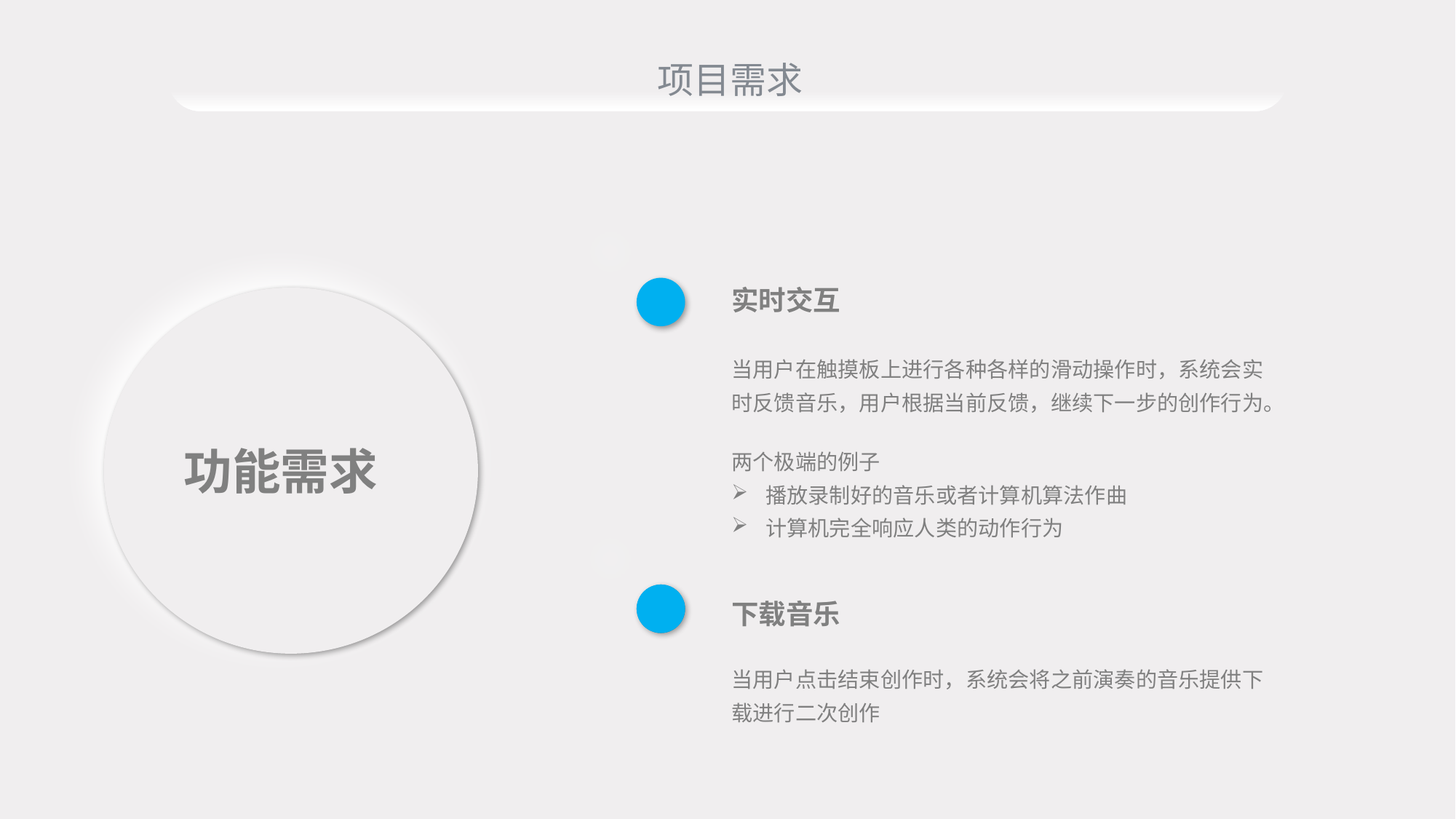

项目需求

实时交互

当用户在触摸板上进行各种各样的滑动操作时，系统会实时反馈音乐，用户根据当前反馈，继续下一步的创作行为。
功能需求
两个极端的例子
播放录制好的音乐或者计算机算法作曲
计算机完全响应人类的动作行为

下载音乐
当用户点击结束创作时，系统会将之前演奏的音乐提供下载进行二次创作